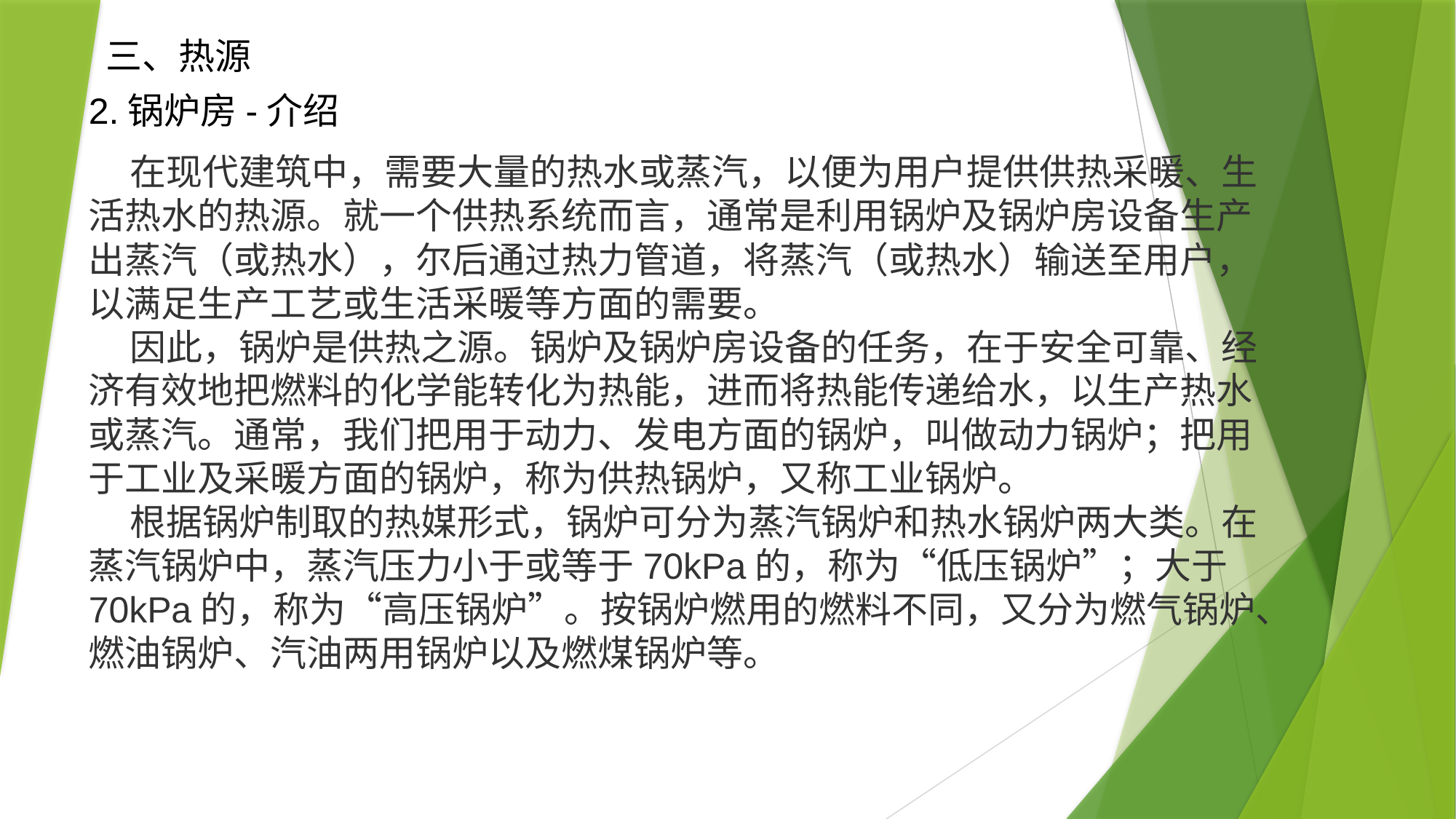

# 三、热源
2.锅炉房-介绍
    在现代建筑中，需要大量的热水或蒸汽，以便为用户提供供热采暖、生活热水的热源。就一个供热系统而言，通常是利用锅炉及锅炉房设备生产出蒸汽（或热水），尔后通过热力管道，将蒸汽（或热水）输送至用户，以满足生产工艺或生活采暖等方面的需要。
    因此，锅炉是供热之源。锅炉及锅炉房设备的任务，在于安全可靠、经济有效地把燃料的化学能转化为热能，进而将热能传递给水，以生产热水或蒸汽。通常，我们把用于动力、发电方面的锅炉，叫做动力锅炉；把用于工业及采暖方面的锅炉，称为供热锅炉，又称工业锅炉。
    根据锅炉制取的热媒形式，锅炉可分为蒸汽锅炉和热水锅炉两大类。在蒸汽锅炉中，蒸汽压力小于或等于70kPa的，称为“低压锅炉”；大于70kPa的，称为“高压锅炉”。按锅炉燃用的燃料不同，又分为燃气锅炉、燃油锅炉、汽油两用锅炉以及燃煤锅炉等。